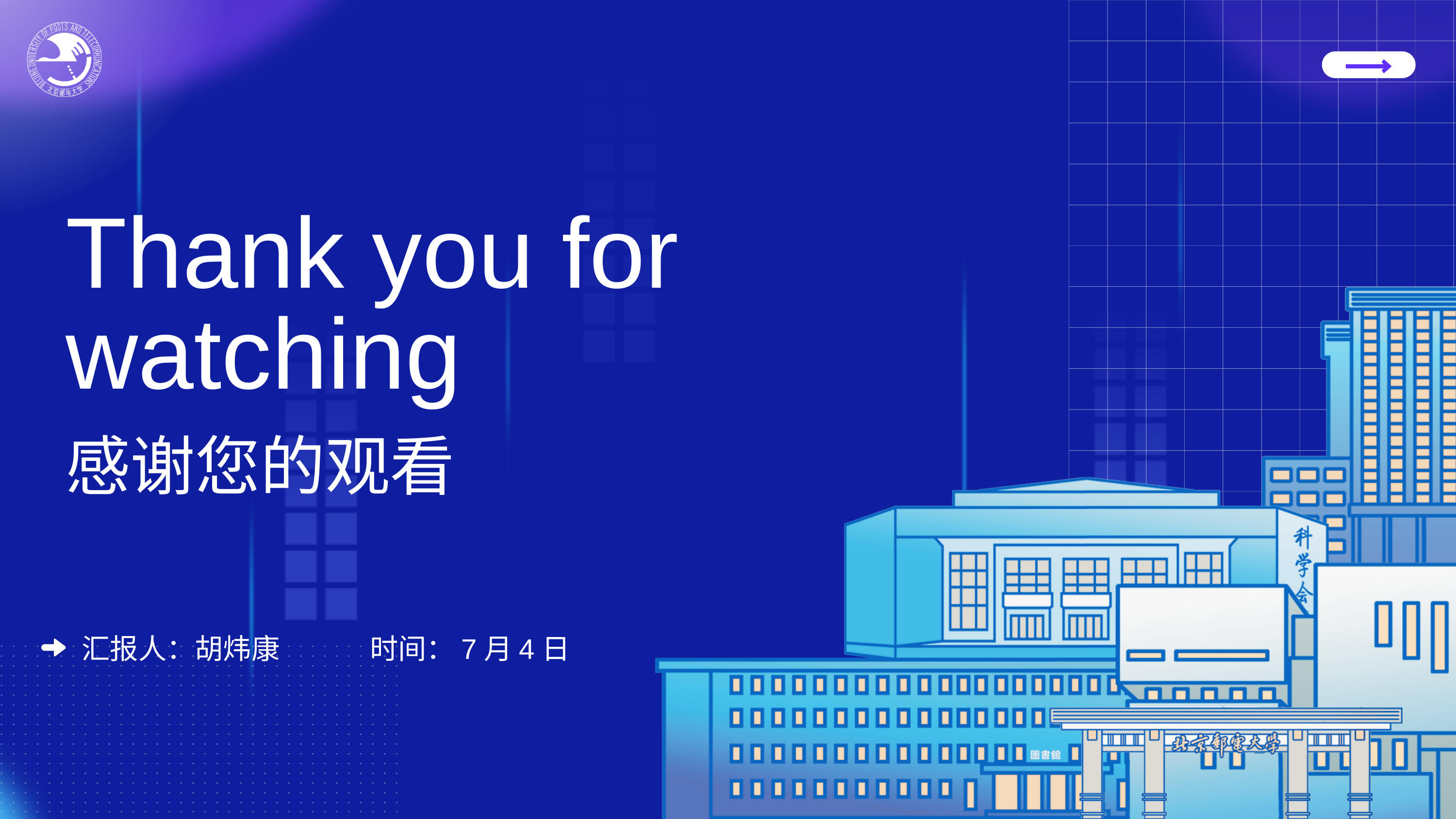

Thank you for

watching
感谢您的观看
汇报人：胡炜康
时间：7月4日